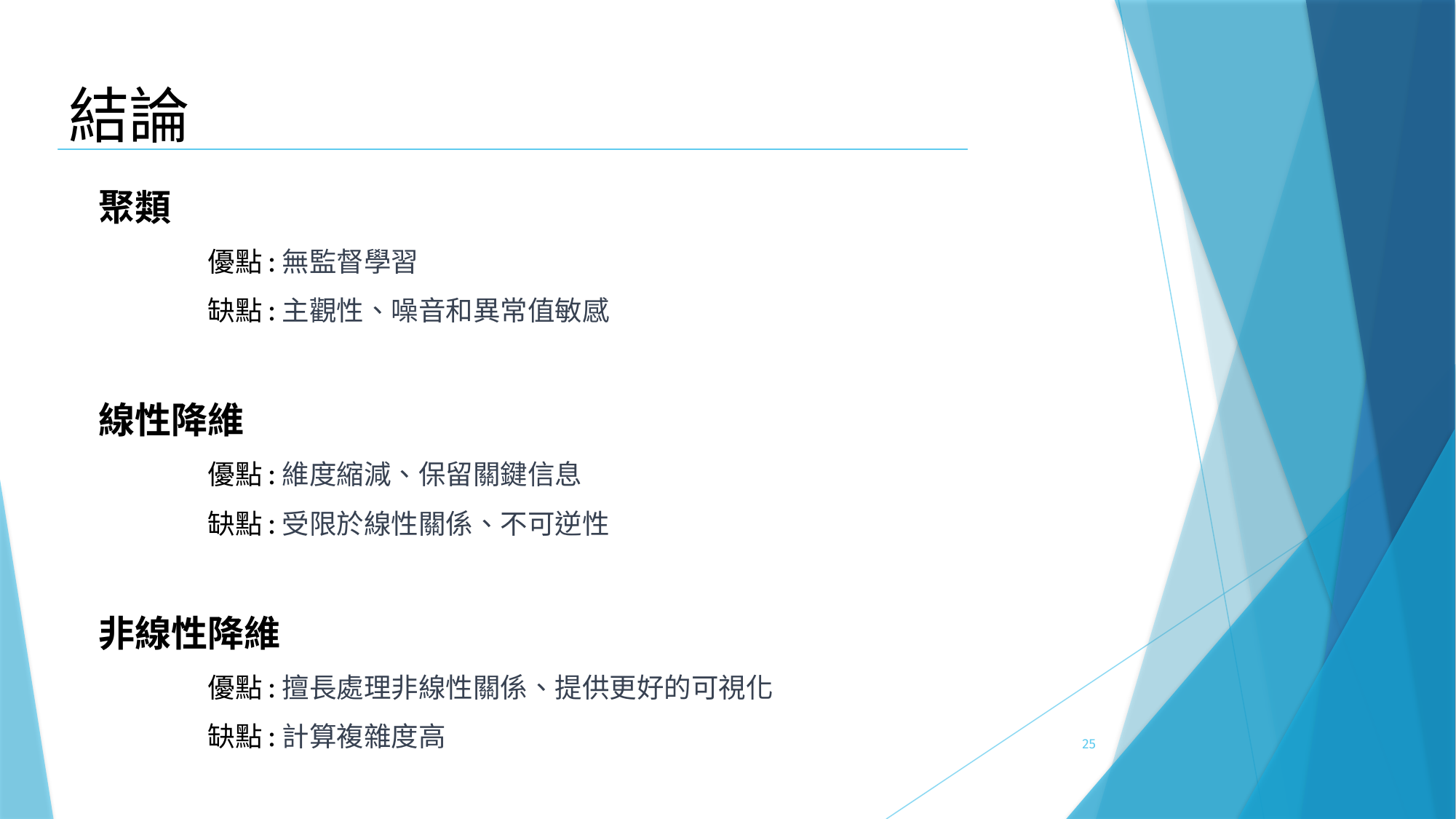

結論
聚類
	優點:無監督學習
	缺點:主觀性、噪音和異常值敏感

線性降維
	優點:維度縮減、保留關鍵信息
	缺點:受限於線性關係、不可逆性

非線性降維
	優點:擅長處理非線性關係、提供更好的可視化
	缺點:計算複雜度高

25